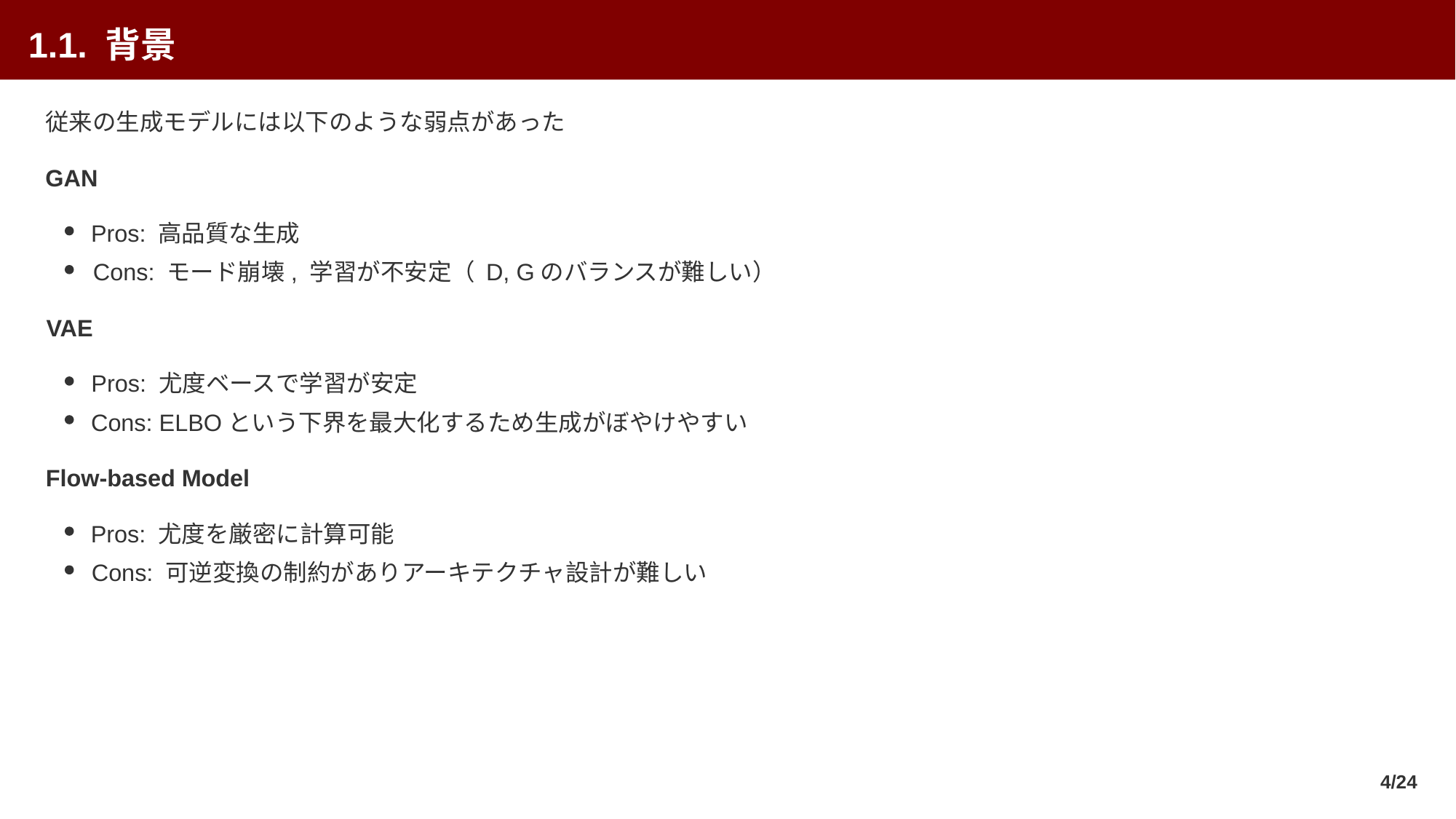

1.1. 背景
従来の生成モデルには以下のような弱点があった
GAN
Pros: 高品質な生成

Cons: モード崩壊, 学習が不安定（ D, Gのバランスが難しい）

VAE
Pros: 尤度ベースで学習が安定

Cons: ELBOという下界を最大化するため生成がぼやけやすい

Flow-based Model
Pros: 尤度を厳密に計算可能

Cons: 可逆変換の制約がありアーキテクチャ設計が難しい

4/24